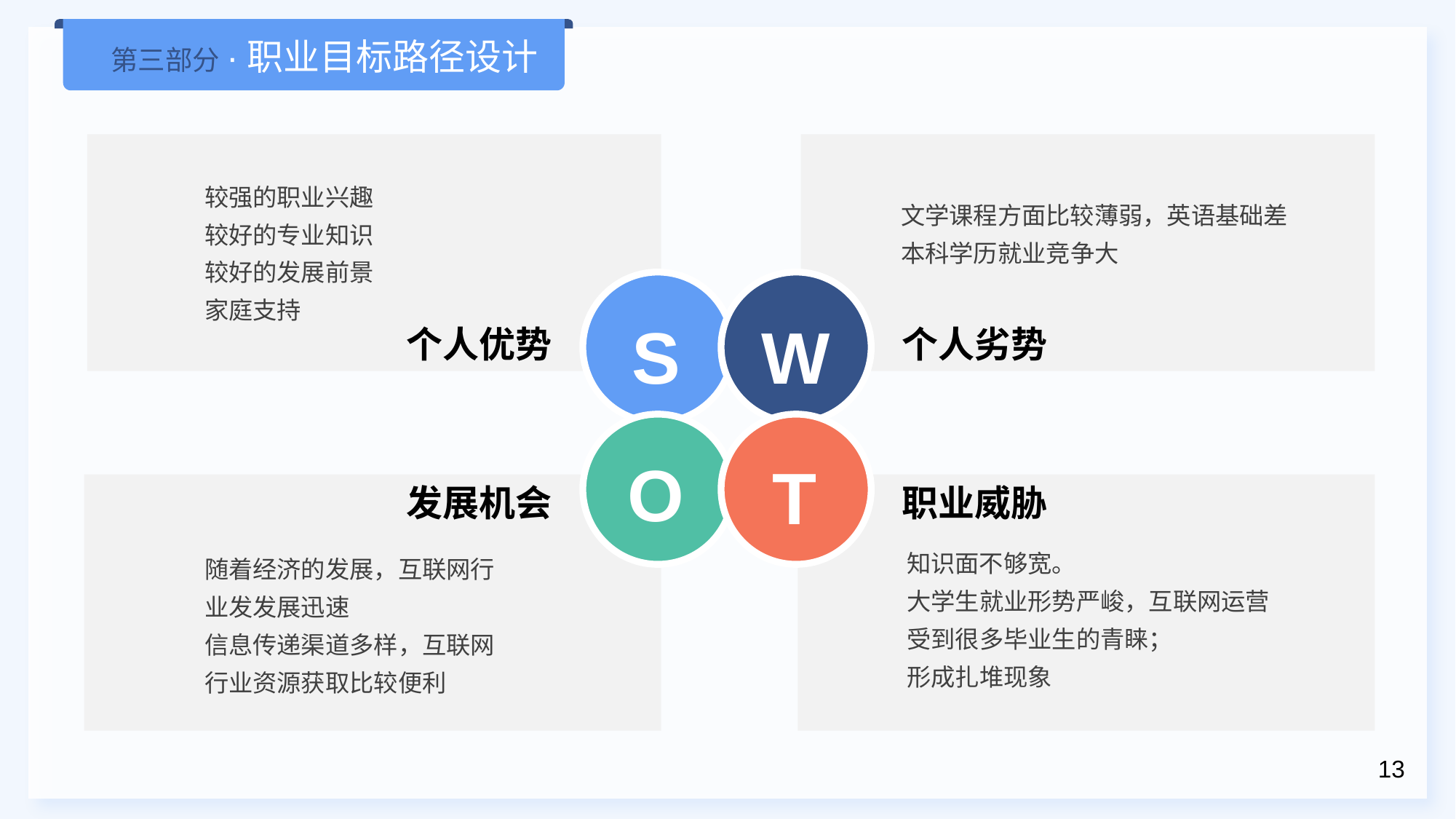

第三部分·职业目标路径设计

较强的职业兴趣
较好的专业知识
较好的发展前景
家庭支持
文学课程方面比较薄弱，英语基础差
本科学历就业竞争大

S
W
个人优势
个人劣势

O
T

发展机会
职业威胁
知识面不够宽。
大学生就业形势严峻，互联网运营受到很多毕业生的青睐；
形成扎堆现象
随着经济的发展，互联网行业发发展迅速
信息传递渠道多样，互联网行业资源获取比较便利
13